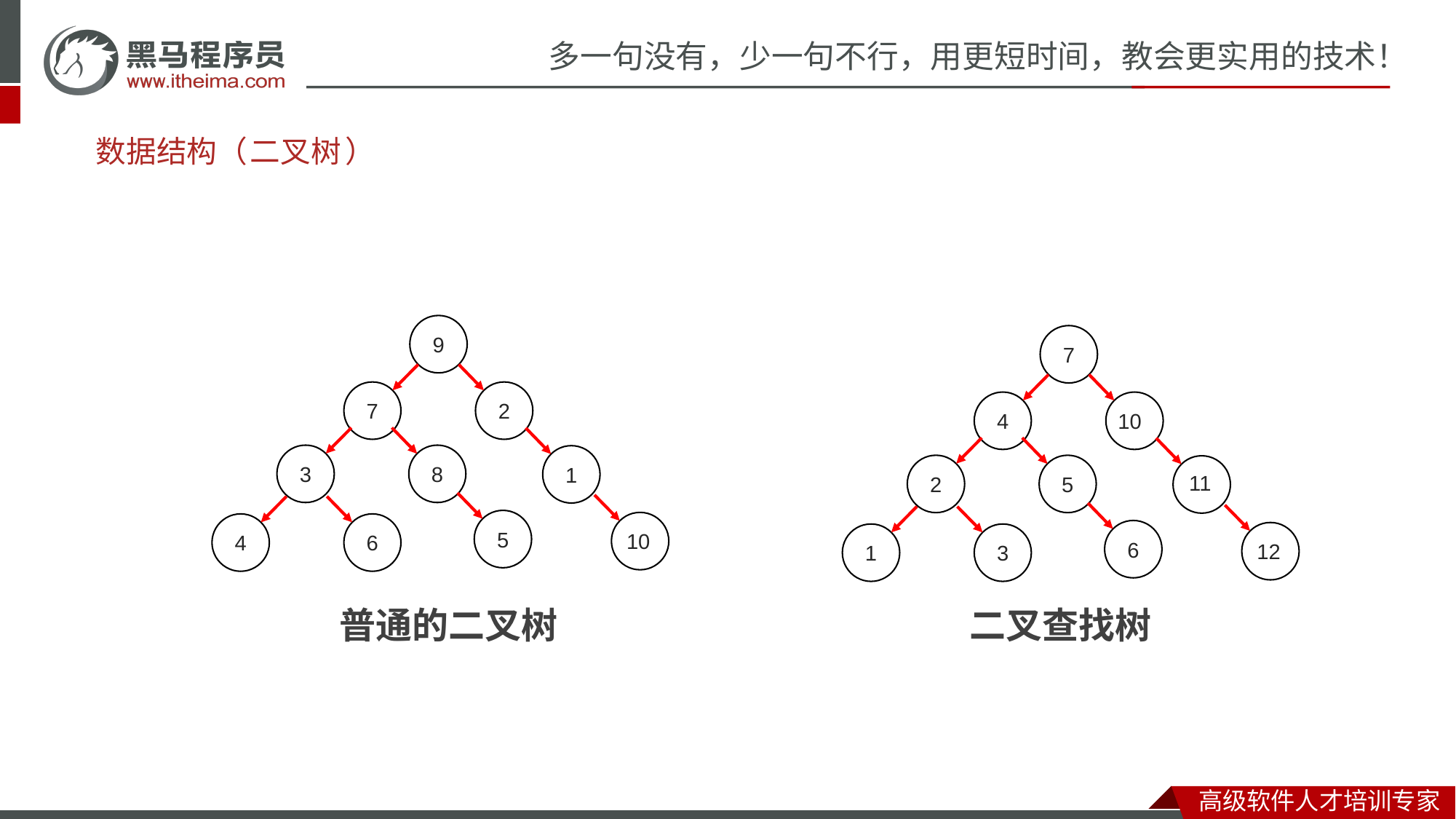

# 数据结构（
二叉
树
）
9
7
7
2
4

10
3
8
1
2
5

11
5

4
6
6

10
1
3
12
普通的二叉树
二叉查找树